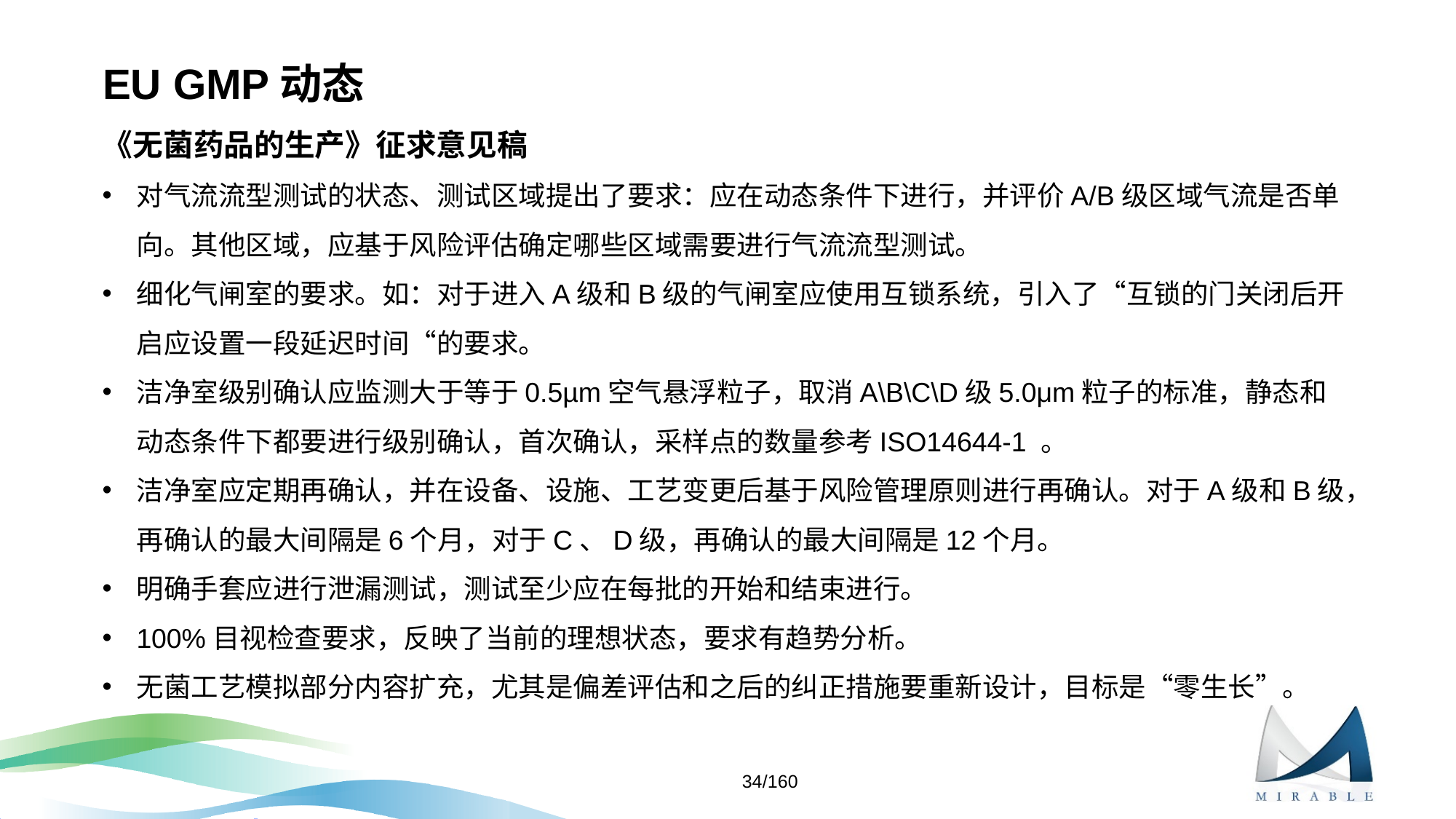

# EU GMP动态
《无菌药品的生产》征求意见稿
对气流流型测试的状态、测试区域提出了要求：应在动态条件下进行，并评价A/B级区域气流是否单向。其他区域，应基于风险评估确定哪些区域需要进行气流流型测试。
细化气闸室的要求。如：对于进入A级和B级的气闸室应使用互锁系统，引入了“互锁的门关闭后开启应设置一段延迟时间“的要求。
洁净室级别确认应监测大于等于0.5µm空气悬浮粒子，取消A\B\C\D级5.0μm粒子的标准，静态和动态条件下都要进行级别确认，首次确认，采样点的数量参考ISO14644-1 。
洁净室应定期再确认，并在设备、设施、工艺变更后基于风险管理原则进行再确认。对于A级和B级，再确认的最大间隔是6个月，对于C、D级，再确认的最大间隔是12个月。
明确手套应进行泄漏测试，测试至少应在每批的开始和结束进行。
100%目视检查要求，反映了当前的理想状态，要求有趋势分析。
无菌工艺模拟部分内容扩充，尤其是偏差评估和之后的纠正措施要重新设计，目标是“零生长”。
34/160